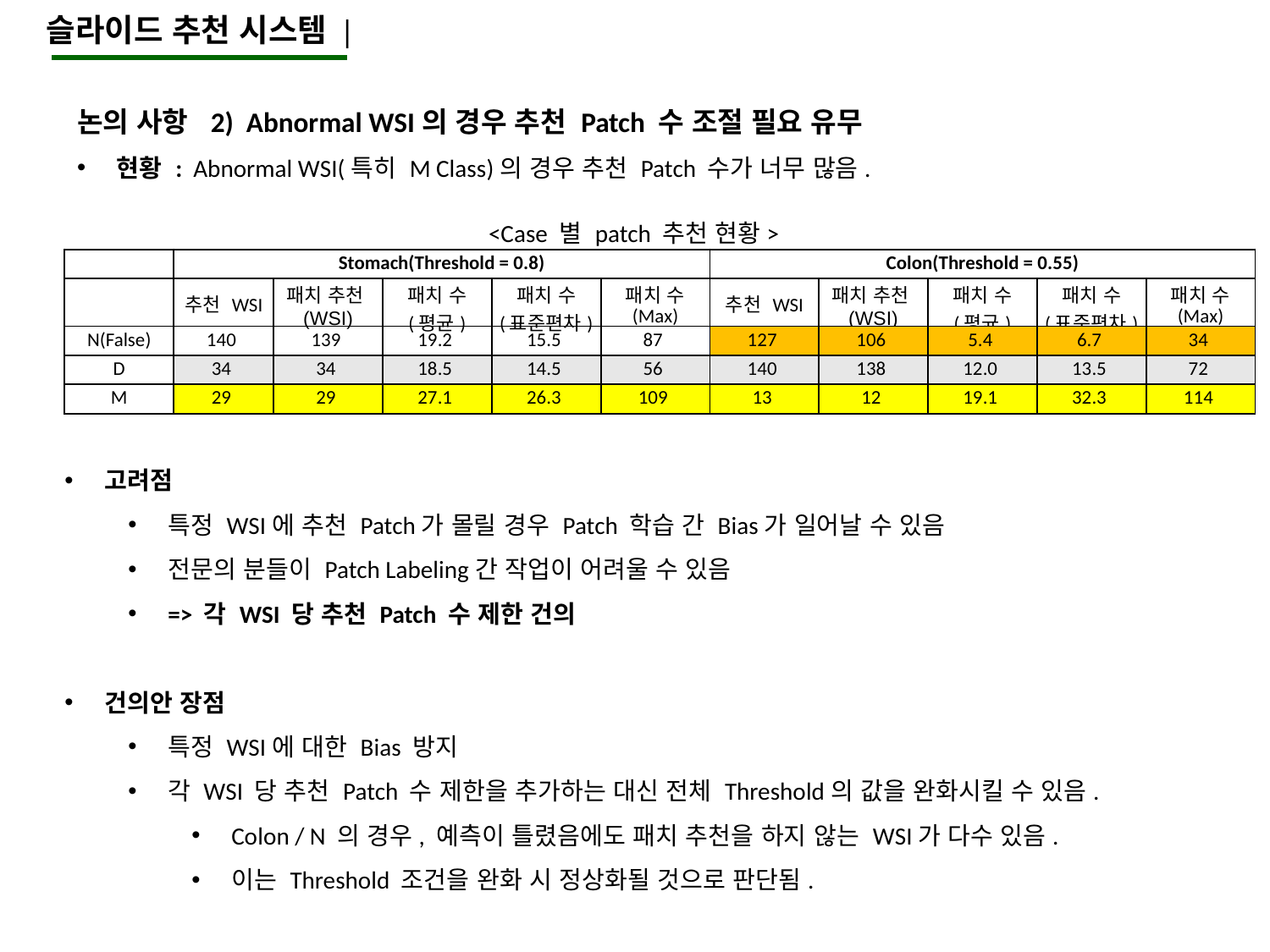

슬라이드 추천 시스템 |
논의 사항  2)  Abnormal WSI의 경우 추천 Patch 수 조절 필요 유무
현황 :  Abnormal WSI(특히 M Class)의 경우 추천 Patch 수가 너무 많음.
<Case 별 patch 추천 현황>
|  | Stomach(Threshold = 0.8) |  |  |  |  | Colon(Threshold = 0.55) |  |  |  |  |
| --- | --- | --- | --- | --- | --- | --- | --- | --- | --- | --- |
|  | 추천 WSI | 패치 추천(WSI) | 패치 수 (평균) | 패치 수 (표준편차) | 패치 수 (Max) | 추천 WSI | 패치 추천(WSI) | 패치 수 (평균) | 패치 수 (표준편차) | 패치 수 (Max) |
| N(False) | 140 | 139 | 19.2 | 15.5 | 87 | 127 | 106 | 5.4 | 6.7 | 34 |
| D | 34 | 34 | 18.5 | 14.5 | 56 | 140 | 138 | 12.0 | 13.5 | 72 |
| M | 29 | 29 | 27.1 | 26.3 | 109 | 13 | 12 | 19.1 | 32.3 | 114 |
고려점
특정 WSI에 추천 Patch가 몰릴 경우 Patch 학습 간 Bias가 일어날 수 있음
전문의 분들이 Patch Labeling간 작업이 어려울 수 있음
=> 각 WSI 당 추천 Patch 수 제한 건의

건의안 장점
특정 WSI에 대한 Bias 방지
각 WSI 당 추천 Patch 수 제한을 추가하는 대신 전체 Threshold의 값을 완화시킬 수 있음.
Colon / N 의 경우, 예측이 틀렸음에도 패치 추천을 하지 않는 WSI가 다수 있음.
이는 Threshold 조건을 완화 시 정상화될 것으로 판단됨.